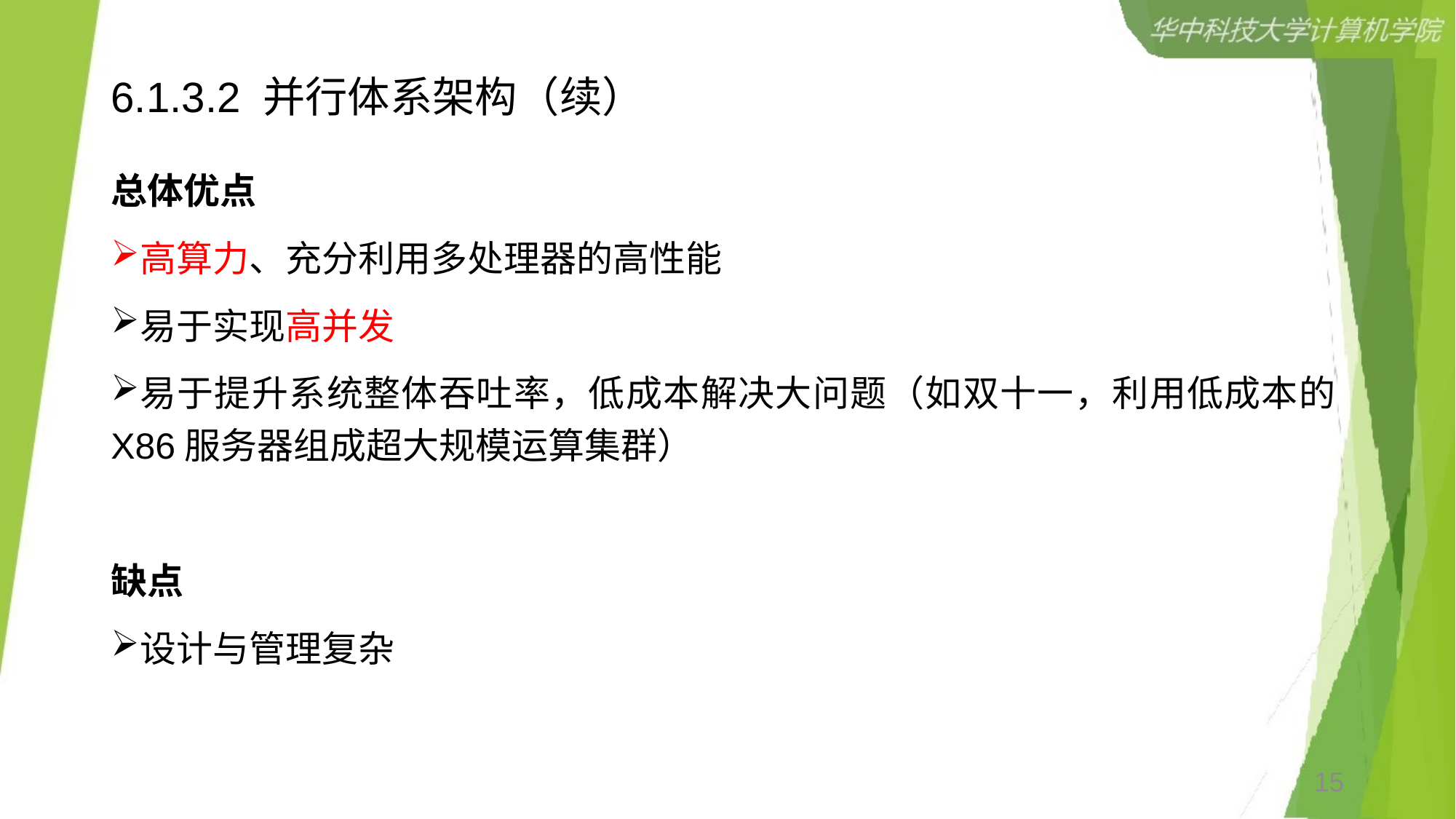

# 6.1.3.2 并行体系架构（续）
总体优点
高算力、充分利用多处理器的高性能
易于实现高并发
易于提升系统整体吞吐率，低成本解决大问题（如双十一，利用低成本的X86服务器组成超大规模运算集群）

缺点
设计与管理复杂
15